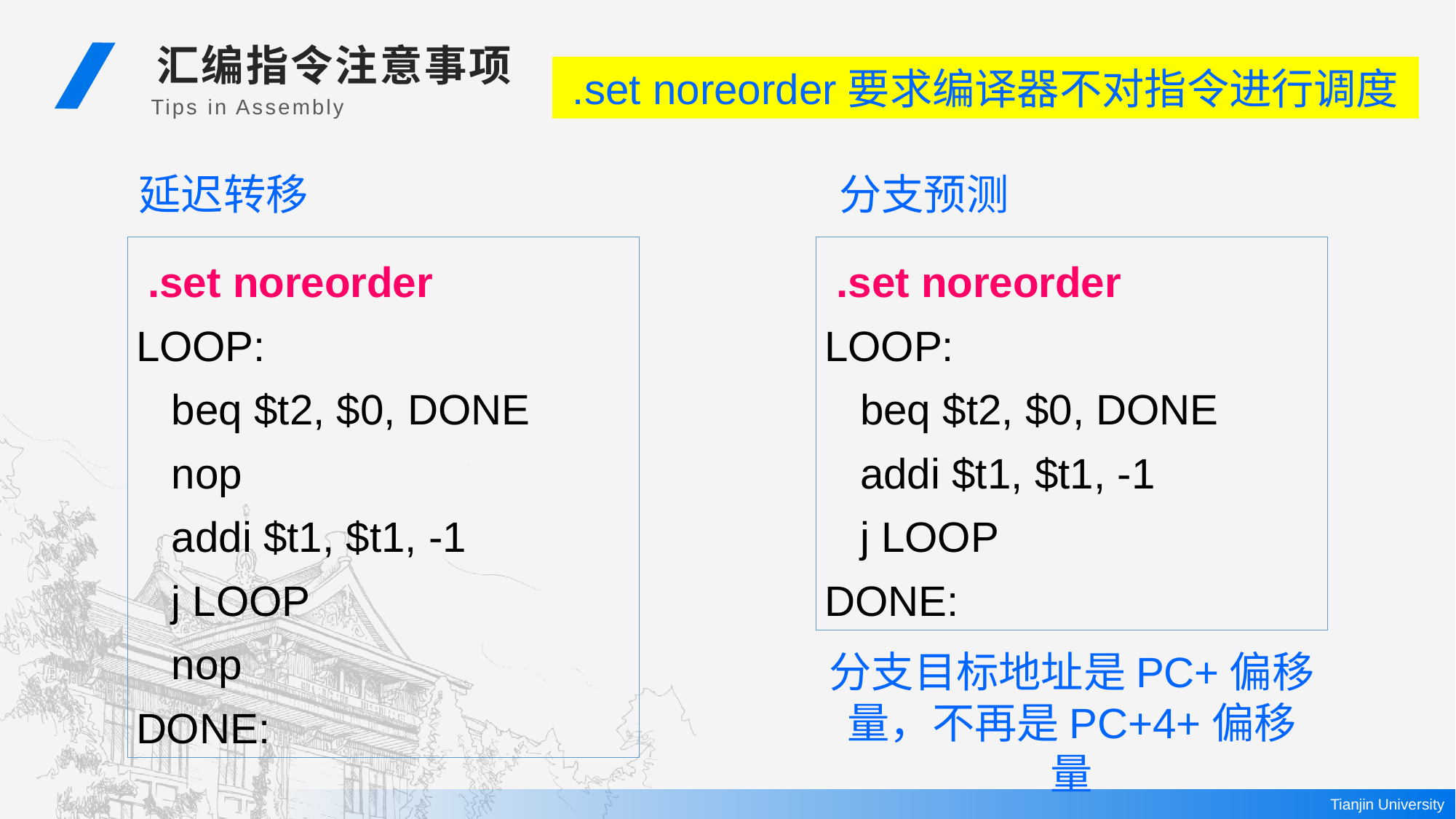

汇编指令注意事项
Tips in Assembly
.set noreorder要求编译器不对指令进行调度
延迟转移
分支预测
 .set noreorder
LOOP:
   beq $t2, $0, DONE
   nop
   addi $t1, $t1, -1
   j LOOP
   nop
DONE:
 .set noreorder
LOOP:
   beq $t2, $0, DONE
   addi $t1, $t1, -1
   j LOOP
DONE:
分支目标地址是PC+偏移量，不再是PC+4+偏移量